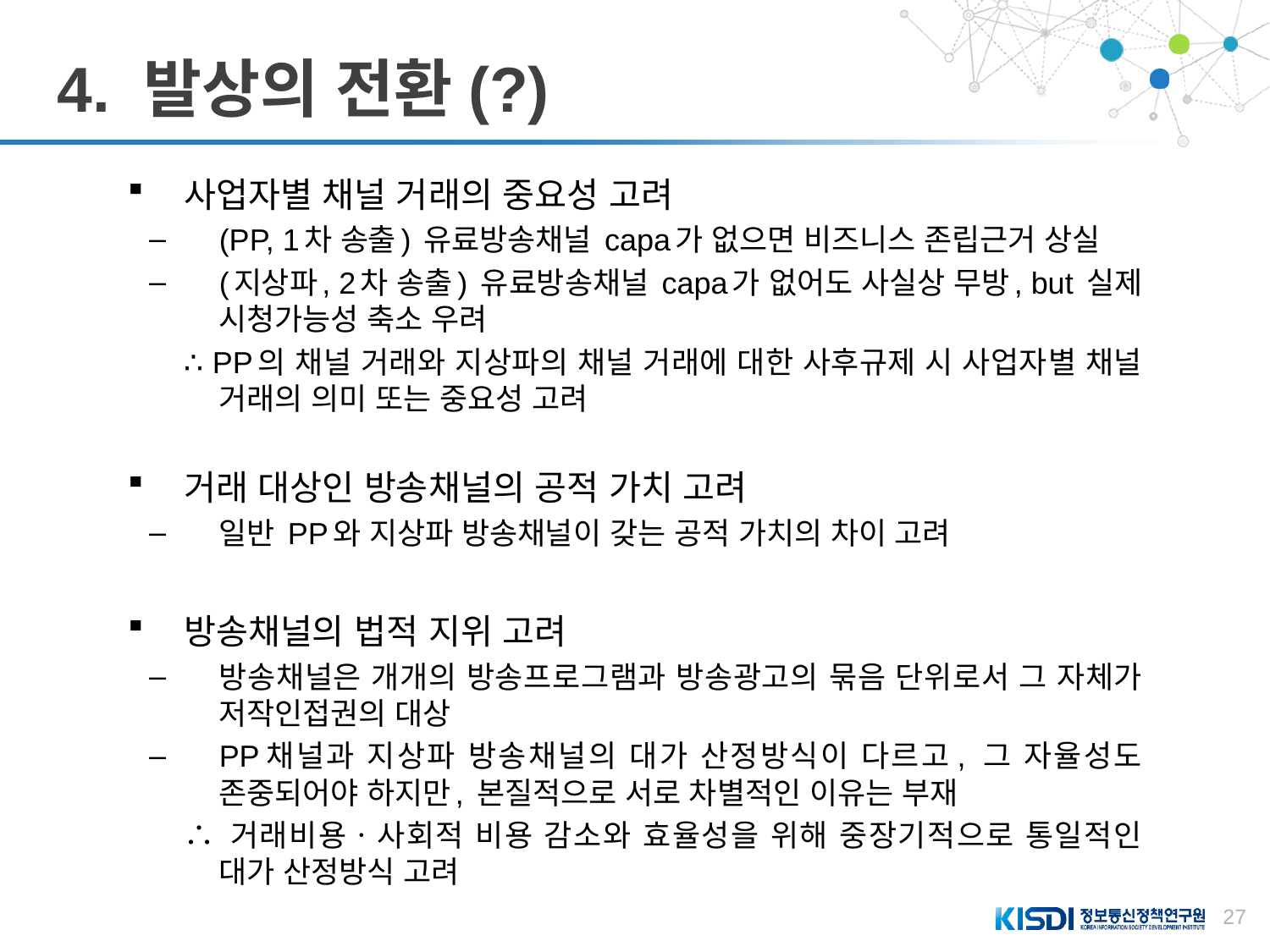

# 4. 발상의 전환(?)
사업자별 채널 거래의 중요성 고려
(PP, 1차 송출) 유료방송채널 capa가 없으면 비즈니스 존립근거 상실
(지상파, 2차 송출) 유료방송채널 capa가 없어도 사실상 무방, but 실제 시청가능성 축소 우려
∴ PP의 채널 거래와 지상파의 채널 거래에 대한 사후규제 시 사업자별 채널 거래의 의미 또는 중요성 고려

거래 대상인 방송채널의 공적 가치 고려
일반 PP와 지상파 방송채널이 갖는 공적 가치의 차이 고려

방송채널의 법적 지위 고려
방송채널은 개개의 방송프로그램과 방송광고의 묶음 단위로서 그 자체가 저작인접권의 대상
PP채널과 지상파 방송채널의 대가 산정방식이 다르고, 그 자율성도 존중되어야 하지만, 본질적으로 서로 차별적인 이유는 부재
∴ 거래비용ㆍ사회적 비용 감소와 효율성을 위해 중장기적으로 통일적인 대가 산정방식 고려
27